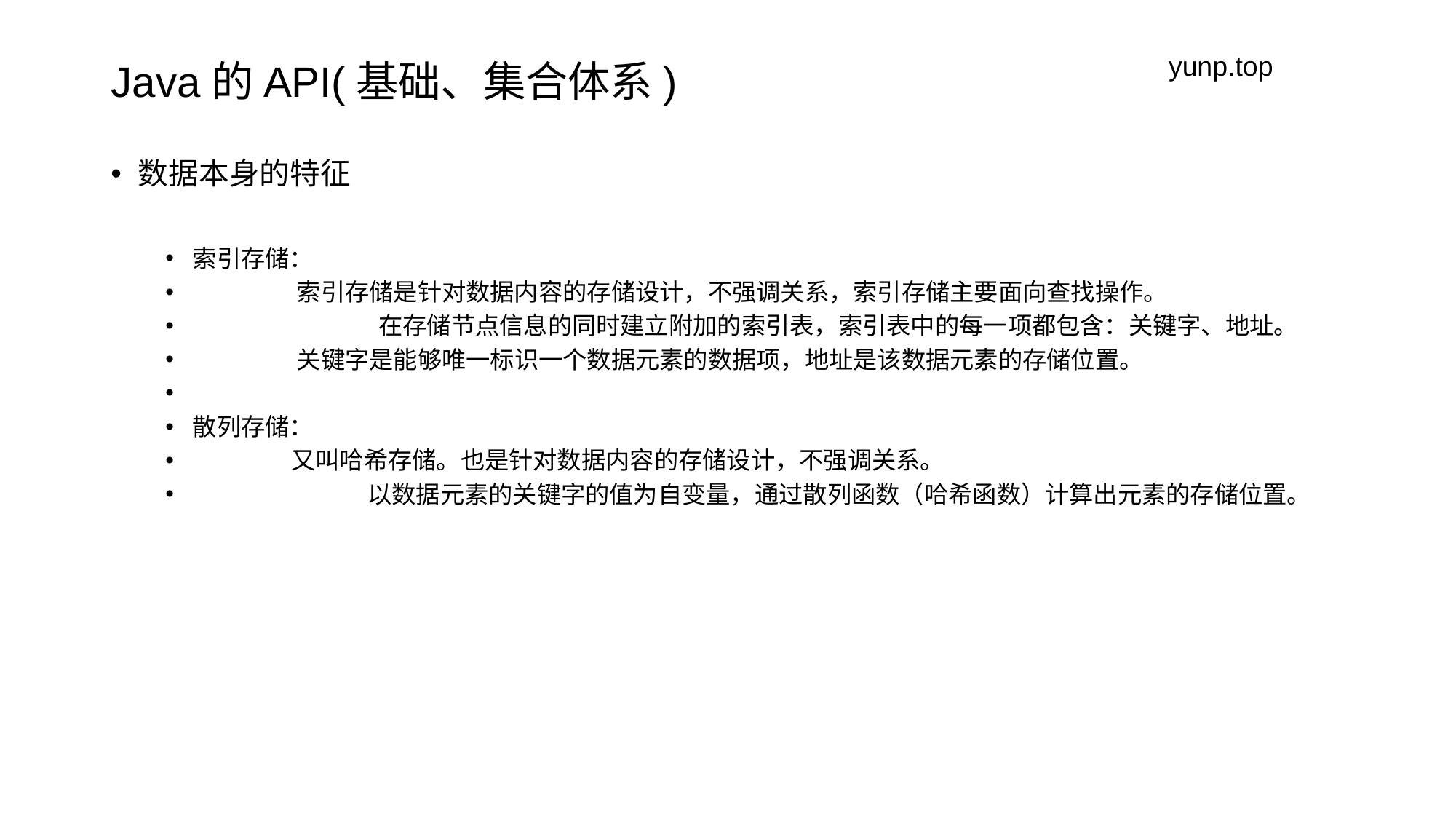

# Java的API(基础、集合体系)
yunp.top
数据本身的特征

索引存储：
                  索引存储是针对数据内容的存储设计，不强调关系，索引存储主要面向查找操作。
	             在存储节点信息的同时建立附加的索引表，索引表中的每一项都包含：关键字、地址。
                  关键字是能够唯一标识一个数据元素的数据项，地址是该数据元素的存储位置。

散列存储：
                 又叫哈希存储。也是针对数据内容的存储设计，不强调关系。
	           以数据元素的关键字的值为自变量，通过散列函数（哈希函数）计算出元素的存储位置。